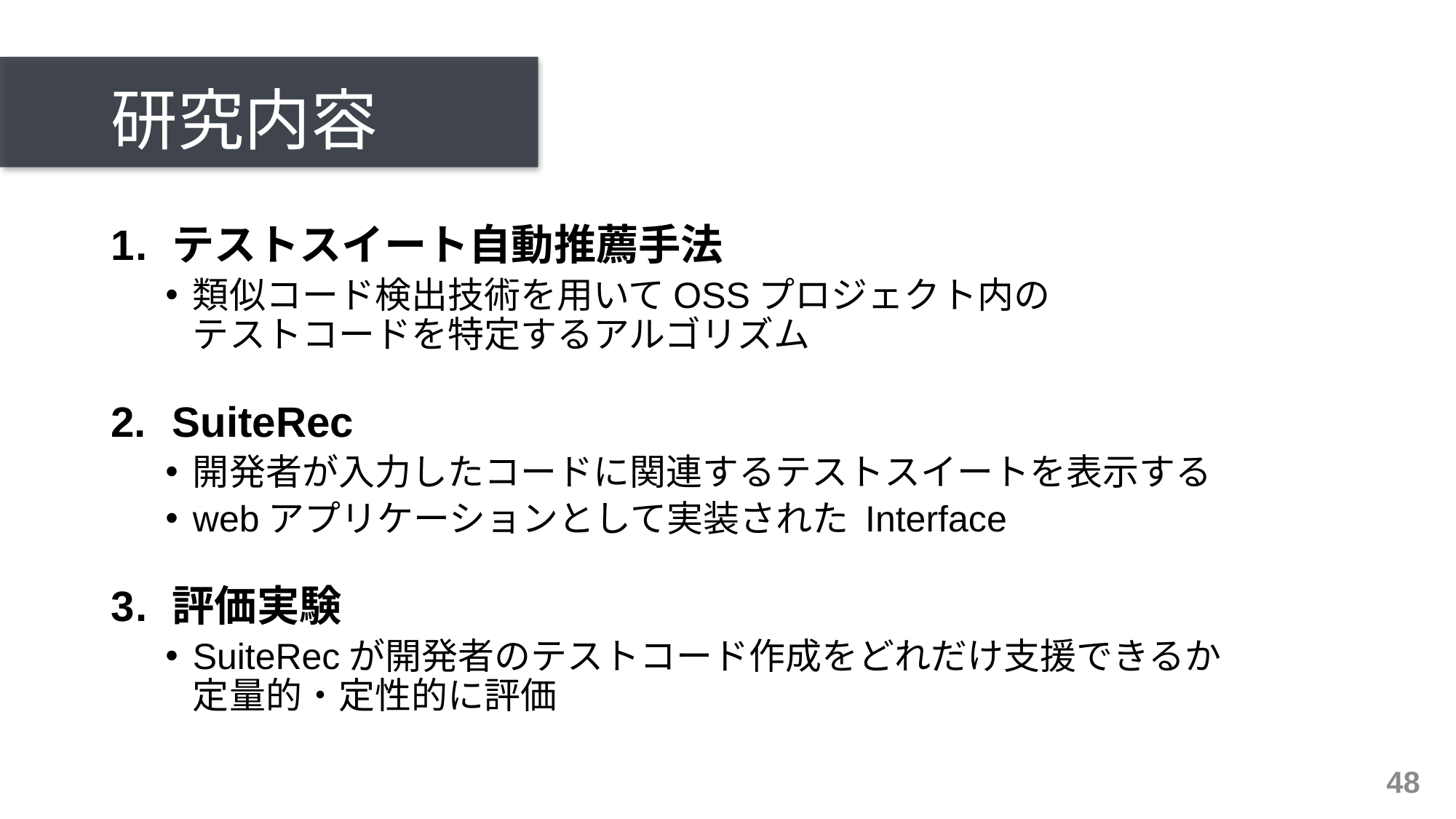

# 研究内容

テストスイート自動推薦手法
類似コード検出技術を用いてOSSプロジェクト内の
テストコードを特定するアルゴリズム

SuiteRec
開発者が入力したコードに関連するテストスイートを表示する
webアプリケーションとして実装された Interface

評価実験
SuiteRecが開発者のテストコード作成をどれだけ支援できるか
定量的・定性的に評価
48